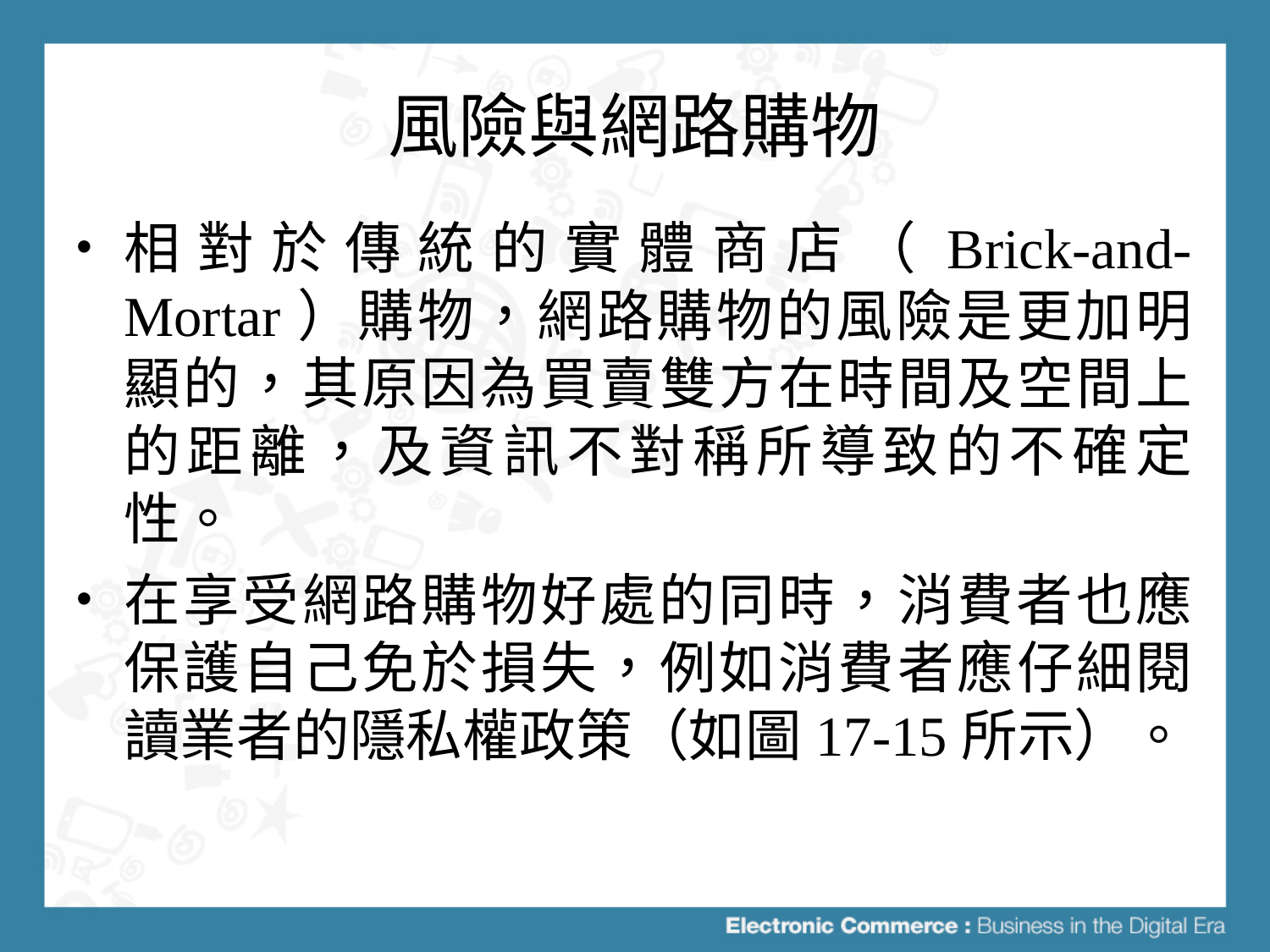

# 風險與網路購物
相對於傳統的實體商店（Brick-and-Mortar）購物，網路購物的風險是更加明顯的，其原因為買賣雙方在時間及空間上的距離，及資訊不對稱所導致的不確定性。
在享受網路購物好處的同時，消費者也應保護自己免於損失，例如消費者應仔細閱讀業者的隱私權政策（如圖17-15所示）。